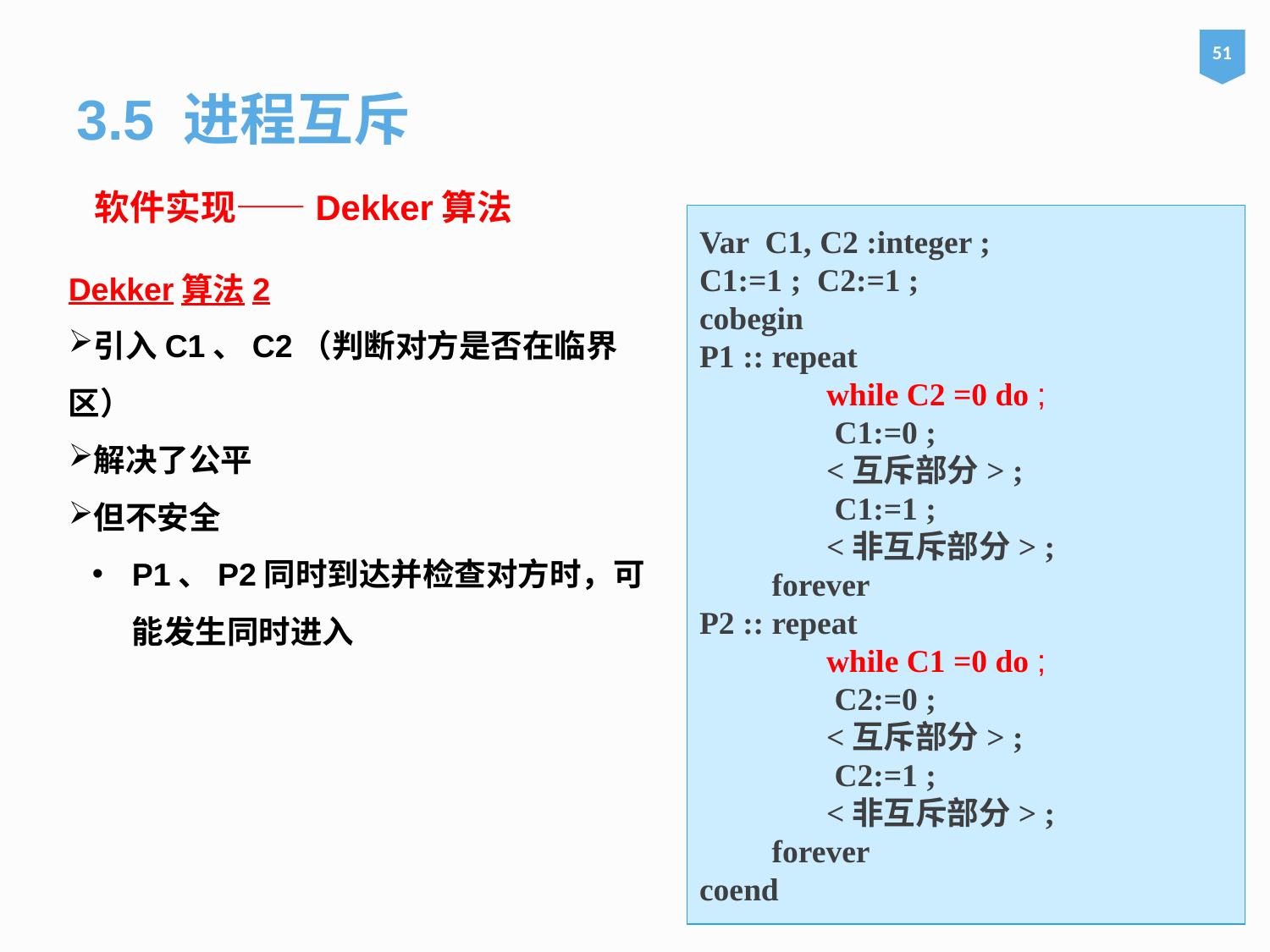

51
3.5 进程互斥
软件实现——Dekker算法

Var  C1, C2 :integer ;
C1:=1 ;  C2:=1 ;
cobegin
P1 :: repeat
	while C2 =0 do ;
	 C1:=0 ;
	<互斥部分> ;
	 C1:=1 ;
	<非互斥部分> ;
         forever
P2 :: repeat
	while C1 =0 do ;
	 C2:=0 ;
	<互斥部分> ;
	 C2:=1 ;
	<非互斥部分> ;
         forever
coend
Dekker算法2
引入C1、C2（判断对方是否在临界区）
解决了公平
但不安全
P1、P2同时到达并检查对方时，可能发生同时进入
68